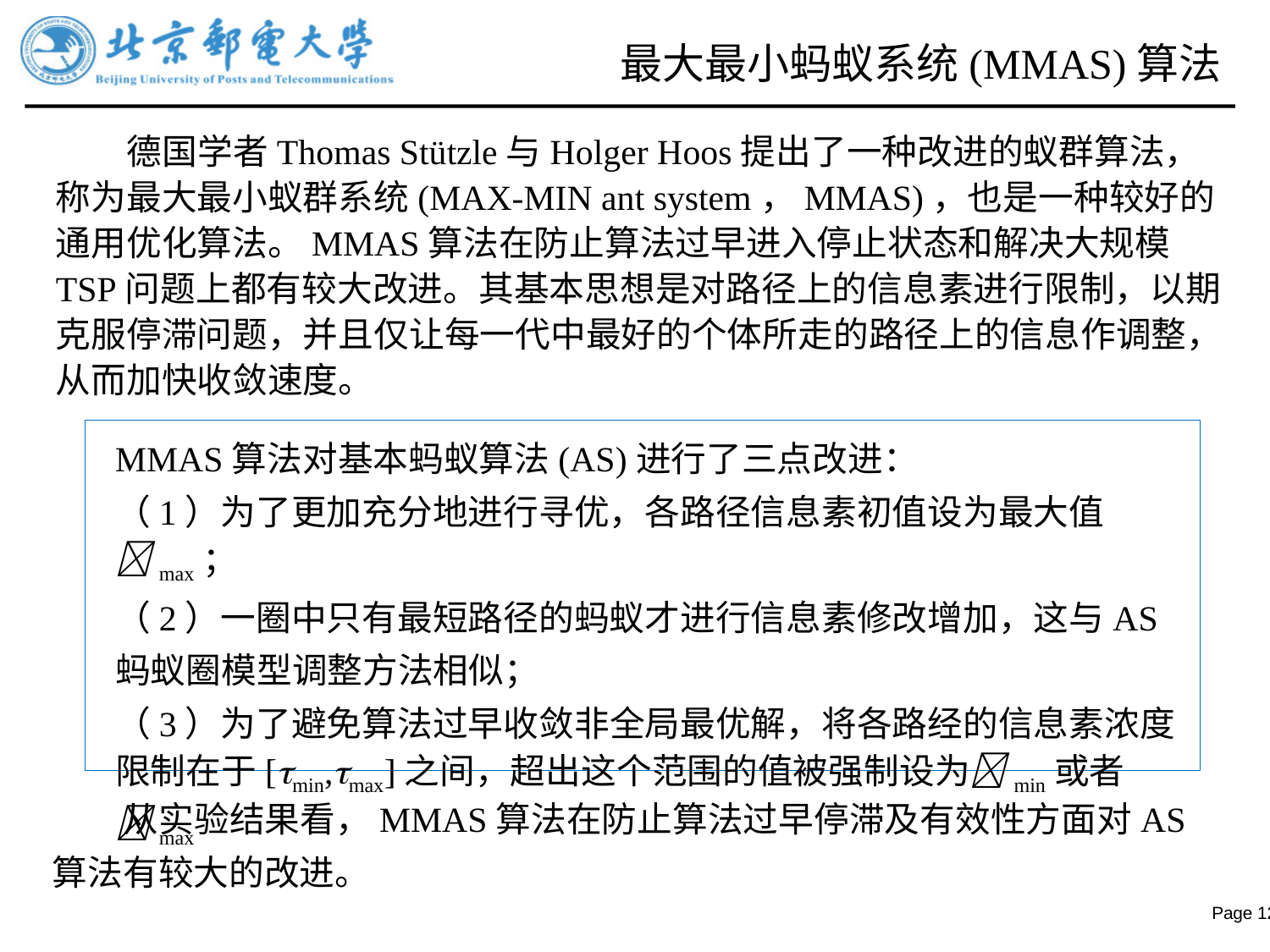

# 最大最小蚂蚁系统(MMAS)算法
        德国学者Thomas Stützle与Holger Hoos提出了一种改进的蚁群算法，称为最大最小蚁群系统(MAX-MIN ant system，MMAS)，也是一种较好的通用优化算法。MMAS算法在防止算法过早进入停止状态和解决大规模TSP问题上都有较大改进。其基本思想是对路径上的信息素进行限制，以期克服停滞问题，并且仅让每一代中最好的个体所走的路径上的信息作调整，从而加快收敛速度。

MMAS算法对基本蚂蚁算法(AS)进行了三点改进：
（1）为了更加充分地进行寻优，各路径信息素初值设为最大值τmax；
（2）一圈中只有最短路径的蚂蚁才进行信息素修改增加，这与AS 蚂蚁圈模型调整方法相似；
（3）为了避免算法过早收敛非全局最优解，将各路经的信息素浓度限制在于[τmin,τmax]之间，超出这个范围的值被强制设为τmin或者τmax
        从实验结果看，MMAS算法在防止算法过早停滞及有效性方面对AS算法有较大的改进。